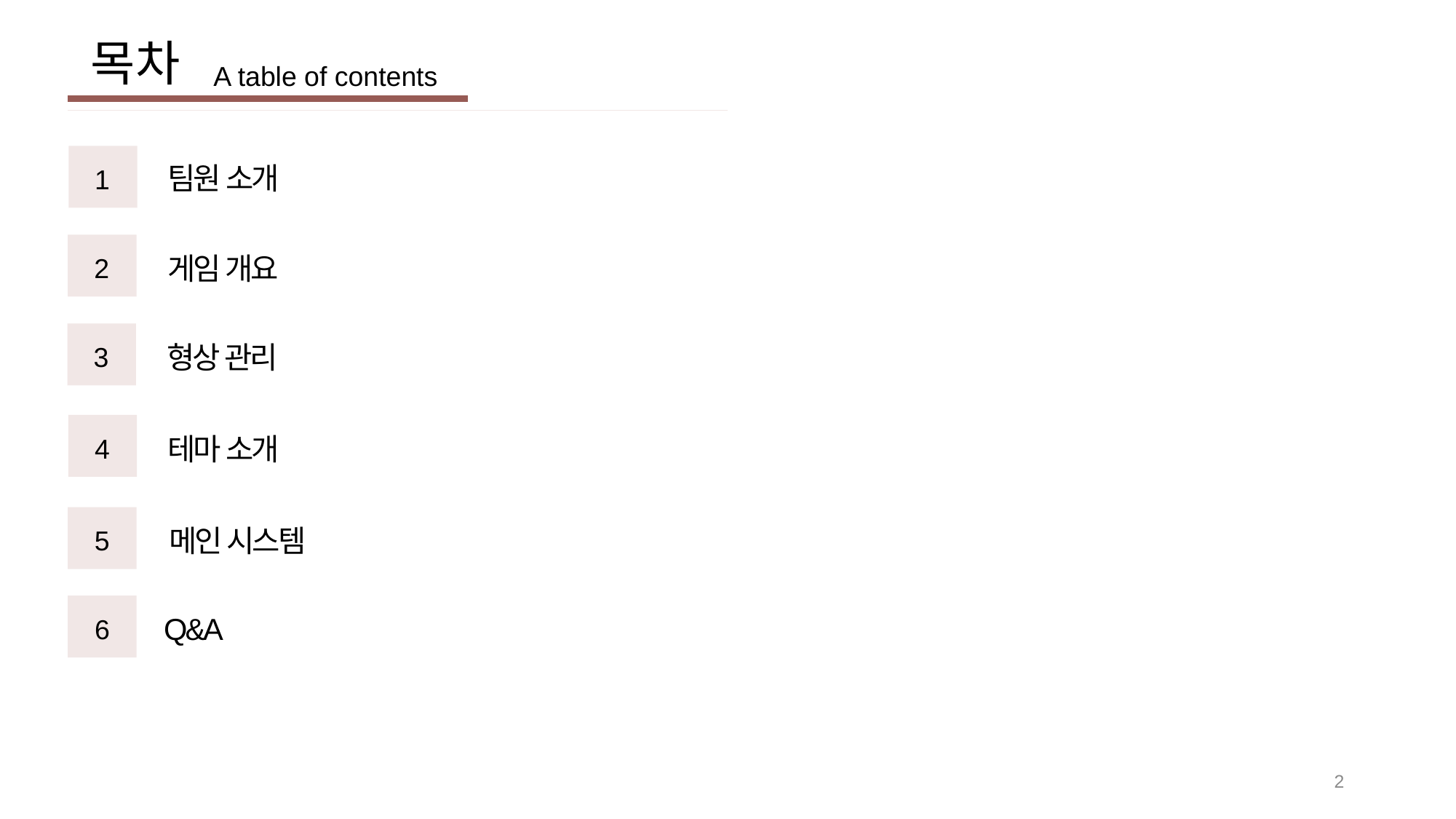

목차
A table of contents

팀원 소개
1

게임 개요
2

형상 관리
3

테마 소개
4

메인 시스템
5

Q&A
6
2